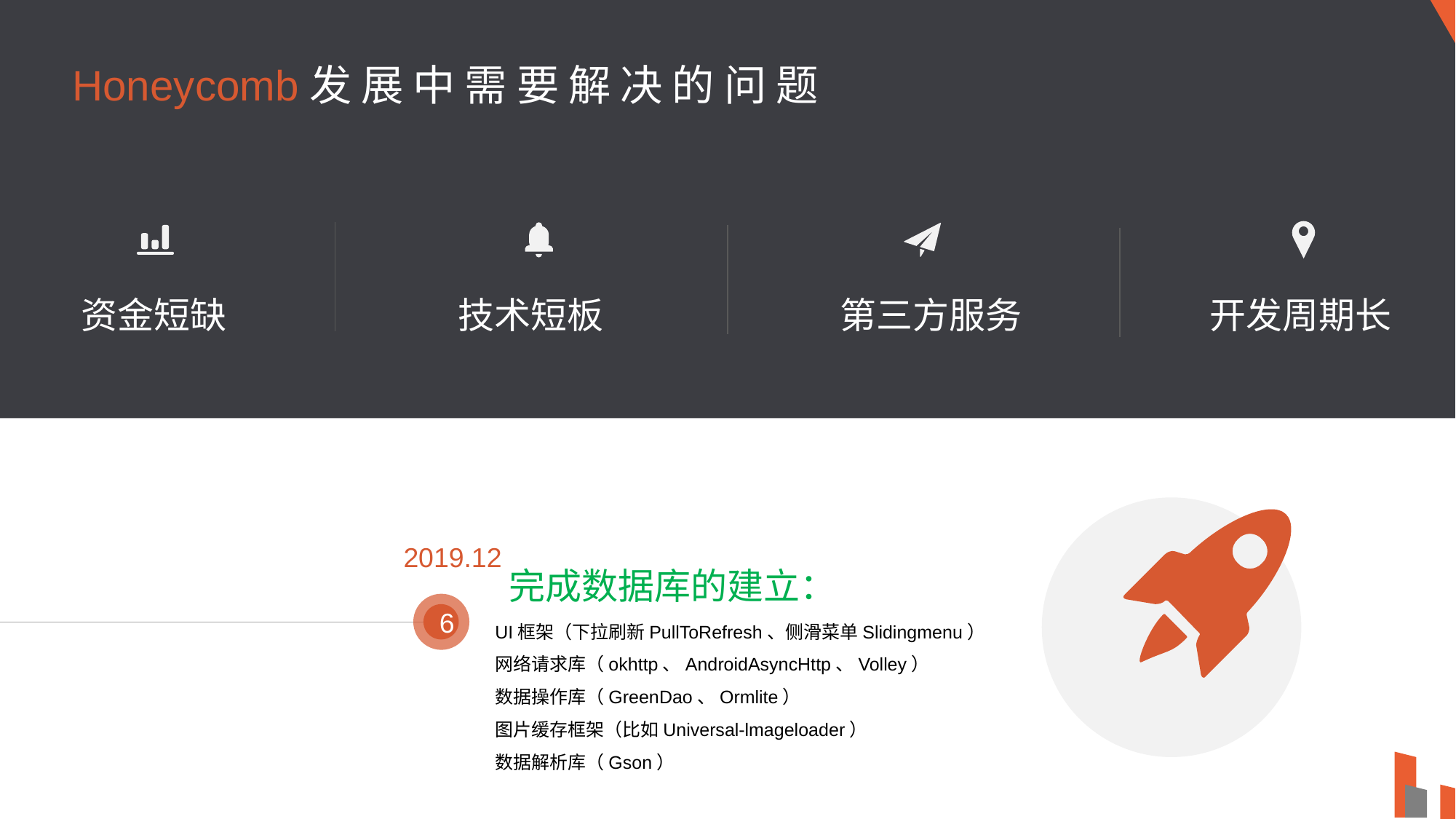

Honeycomb发 展 中 需 要 解 决 的 问 题

  开发周期长

技术短板

第三方服务

资金短缺

2019.12
完成数据库的建立：
UI框架（下拉刷新PullToRefresh、侧滑菜单Slidingmenu）
网络请求库（okhttp、AndroidAsyncHttp、Volley）
数据操作库（GreenDao、Ormlite）
图片缓存框架（比如Universal-lmageloader）
数据解析库（Gson）

6